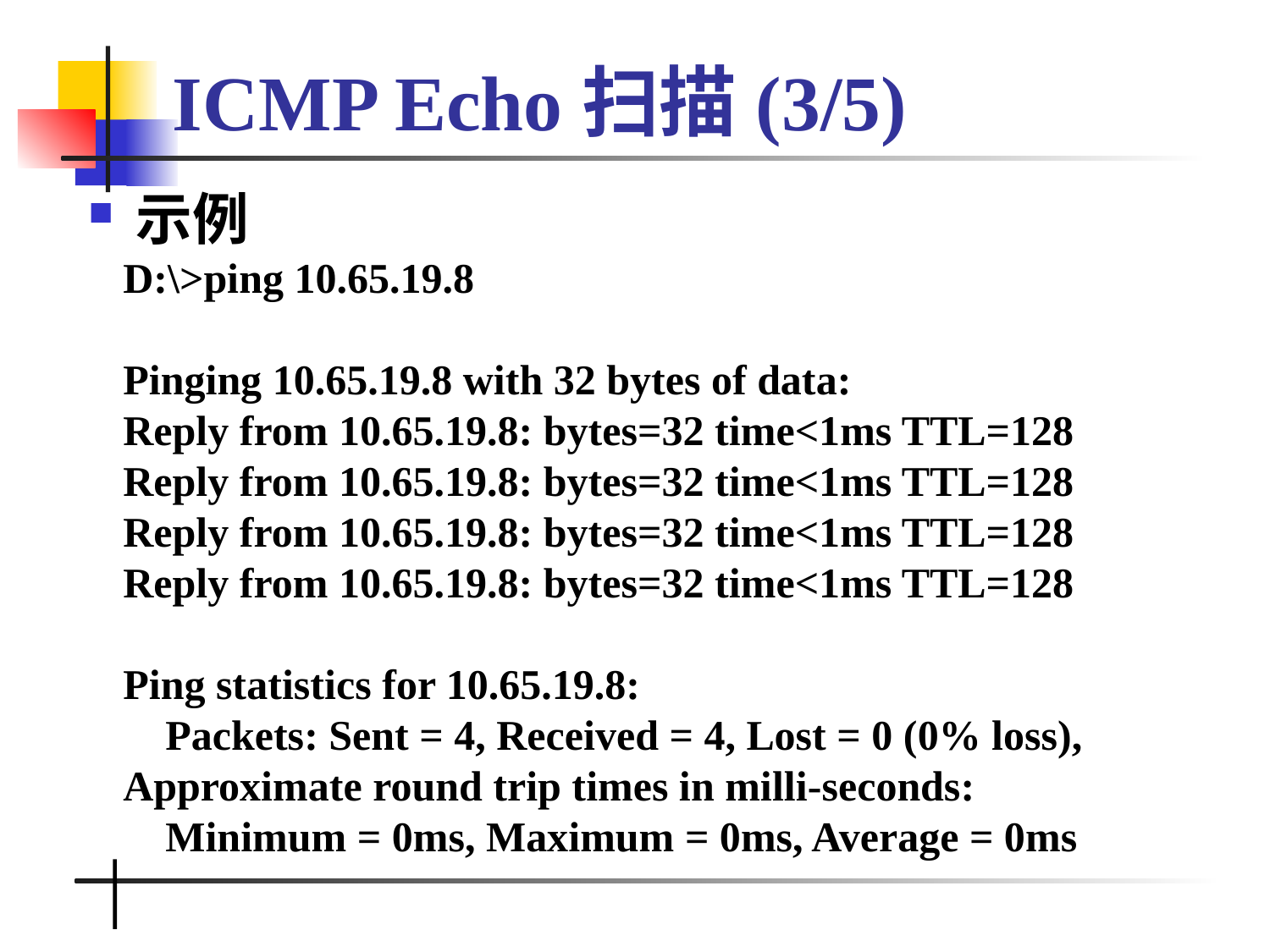

# ICMP Echo扫描(3/5)
示例

D:\>ping 10.65.19.8

Pinging 10.65.19.8 with 32 bytes of data:
Reply from 10.65.19.8: bytes=32 time<1ms TTL=128
Reply from 10.65.19.8: bytes=32 time<1ms TTL=128
Reply from 10.65.19.8: bytes=32 time<1ms TTL=128
Reply from 10.65.19.8: bytes=32 time<1ms TTL=128

Ping statistics for 10.65.19.8:
    Packets: Sent = 4, Received = 4, Lost = 0 (0% loss),
Approximate round trip times in milli-seconds:
    Minimum = 0ms, Maximum = 0ms, Average = 0ms